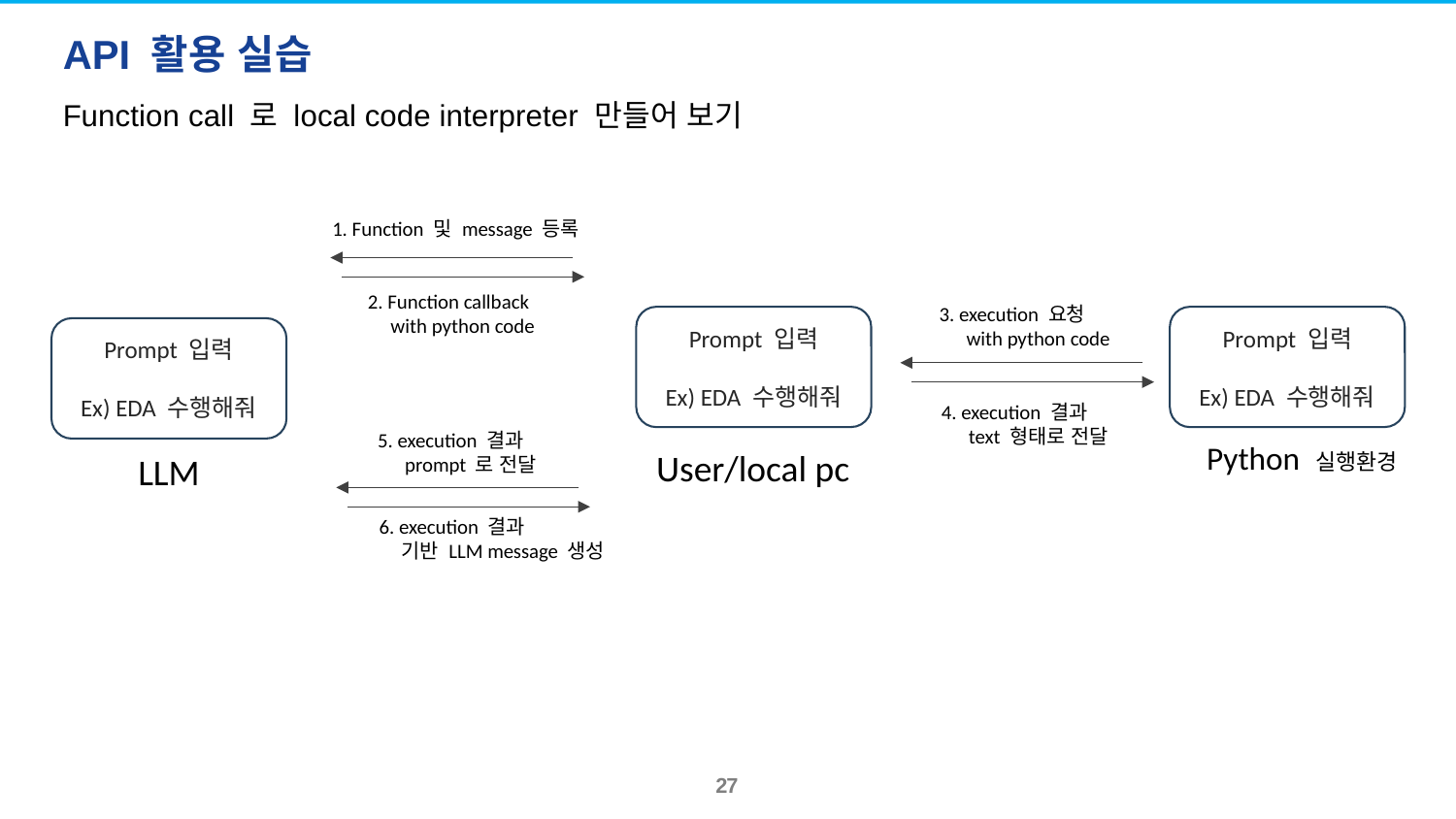

# API 활용 실습
Function call 로 local code interpreter 만들어 보기
1. Function 및 message 등록
2. Function callback
     with python code
3. execution 요청
    with python code
Prompt 입력

Ex) EDA 수행해줘
Prompt 입력

Ex) EDA 수행해줘
Prompt 입력

Ex) EDA 수행해줘
4. execution 결과
    text 형태로 전달
5. execution 결과
    prompt 로 전달
Python 실행환경
User/local pc
LLM
6. execution 결과
    기반 LLM message 생성